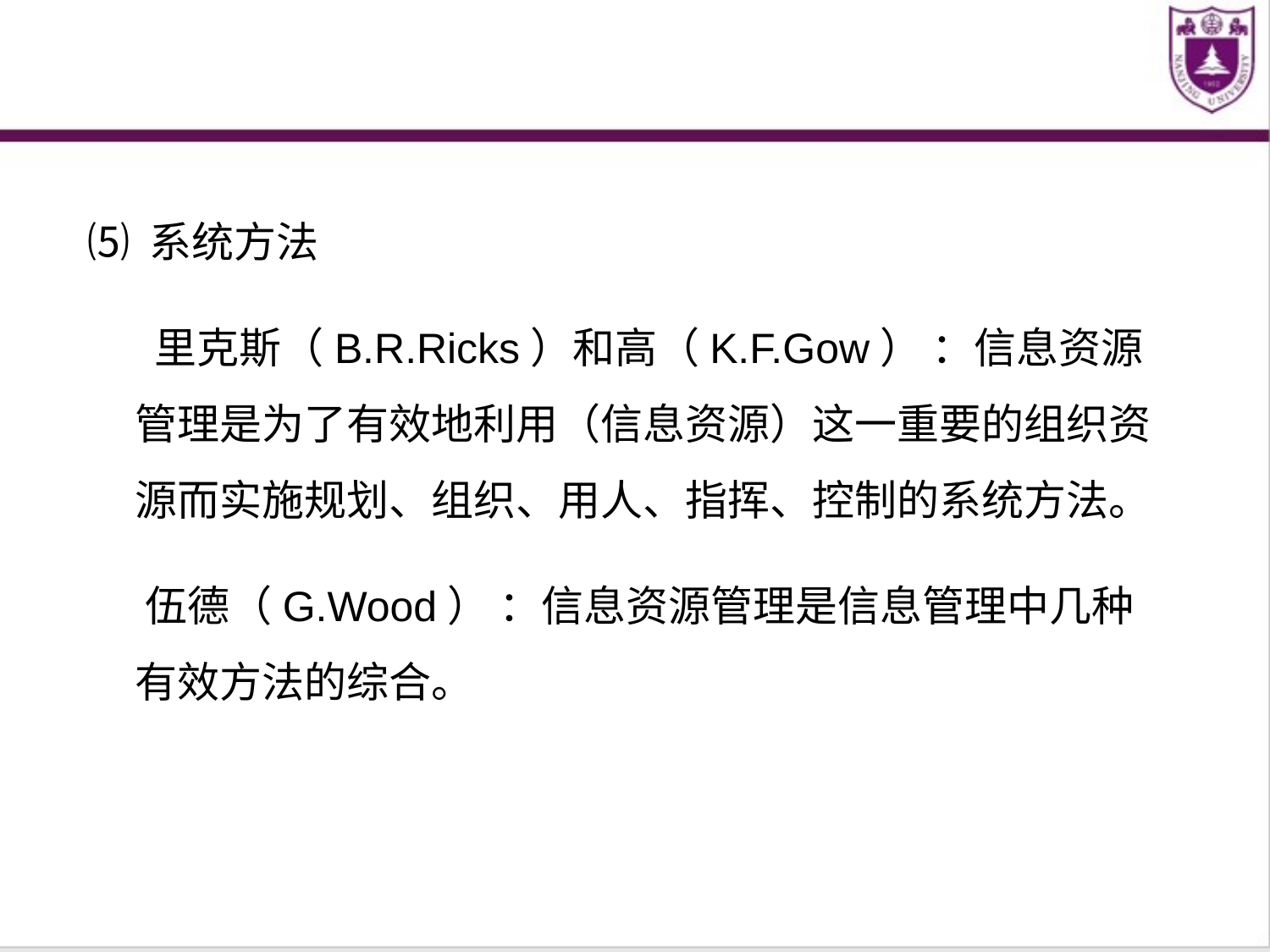

⑸ 系统方法
      里克斯（B.R.Ricks）和高（K.F.Gow） ：信息资源管理是为了有效地利用（信息资源）这一重要的组织资源而实施规划、组织、用人、指挥、控制的系统方法。
     伍德（G.Wood） ：信息资源管理是信息管理中几种有效方法的综合。